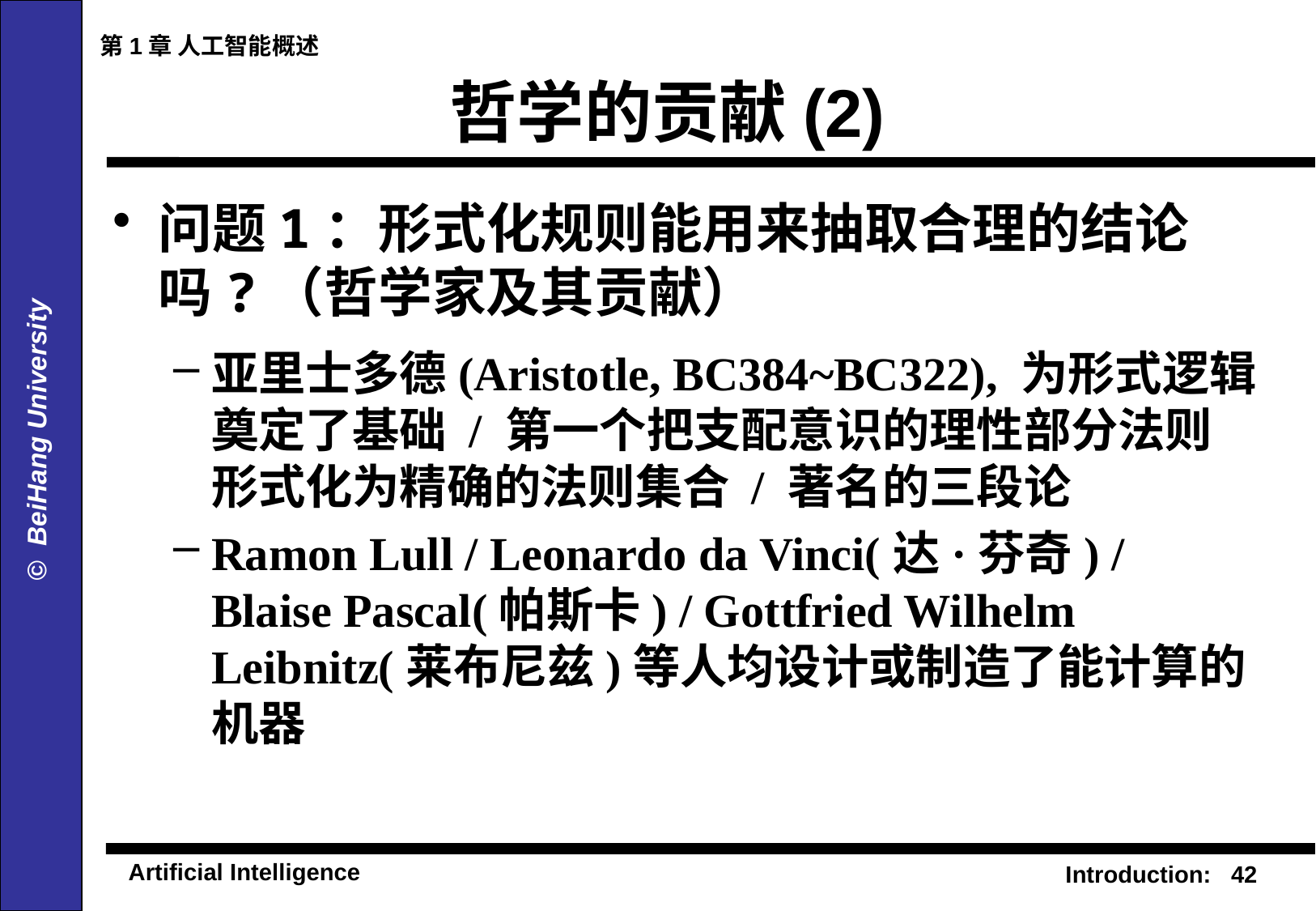

第1章 人工智能概述
# 哲学的贡献(2)
问题1：形式化规则能用来抽取合理的结论吗?（哲学家及其贡献）
亚里士多德(Aristotle, BC384~BC322), 为形式逻辑奠定了基础 / 第一个把支配意识的理性部分法则形式化为精确的法则集合 / 著名的三段论
Ramon Lull / Leonardo da Vinci(达·芬奇) / Blaise Pascal(帕斯卡) / Gottfried Wilhelm Leibnitz(莱布尼兹)等人均设计或制造了能计算的机器